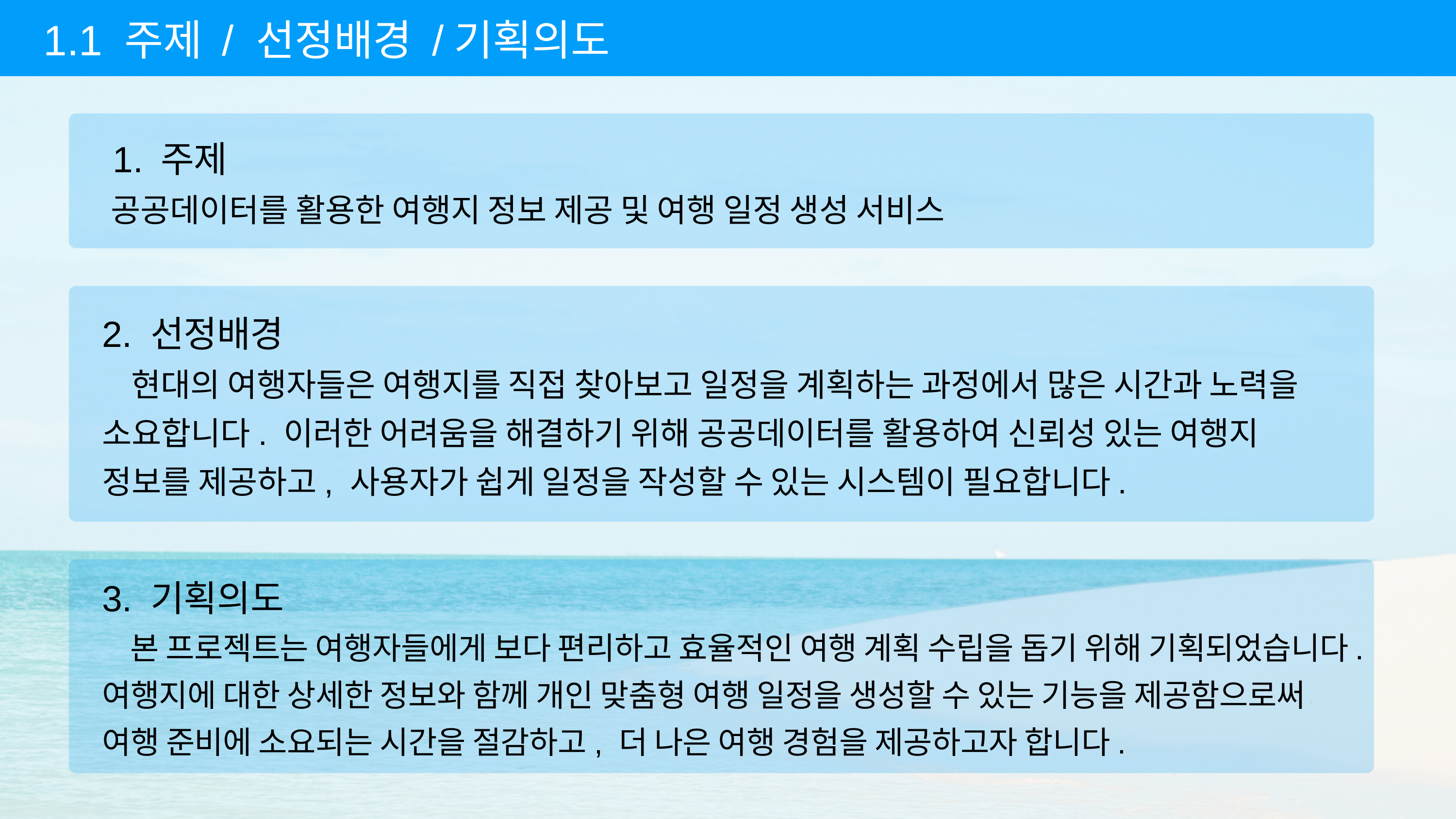

11
1.1 주제 / 선정배경 /기획의도

 주제
   공공데이터를 활용한 여행지 정보 제공 및 여행 일정 생성 서비스

2. 선정배경
   현대의 여행자들은 여행지를 직접 찾아보고 일정을 계획하는 과정에서 많은 시간과 노력을 소요합니다. 이러한 어려움을 해결하기 위해 공공데이터를 활용하여 신뢰성 있는 여행지 정보를 제공하고, 사용자가 쉽게 일정을 작성할 수 있는 시스템이 필요합니다.

3. 기획의도
   본 프로젝트는 여행자들에게 보다 편리하고 효율적인 여행 계획 수립을 돕기 위해 기획되었습니다.
여행지에 대한 상세한 정보와 함께 개인 맞춤형 여행 일정을 생성할 수 있는 기능을 제공함으로써
여행 준비에 소요되는 시간을 절감하고, 더 나은 여행 경험을 제공하고자 합니다.